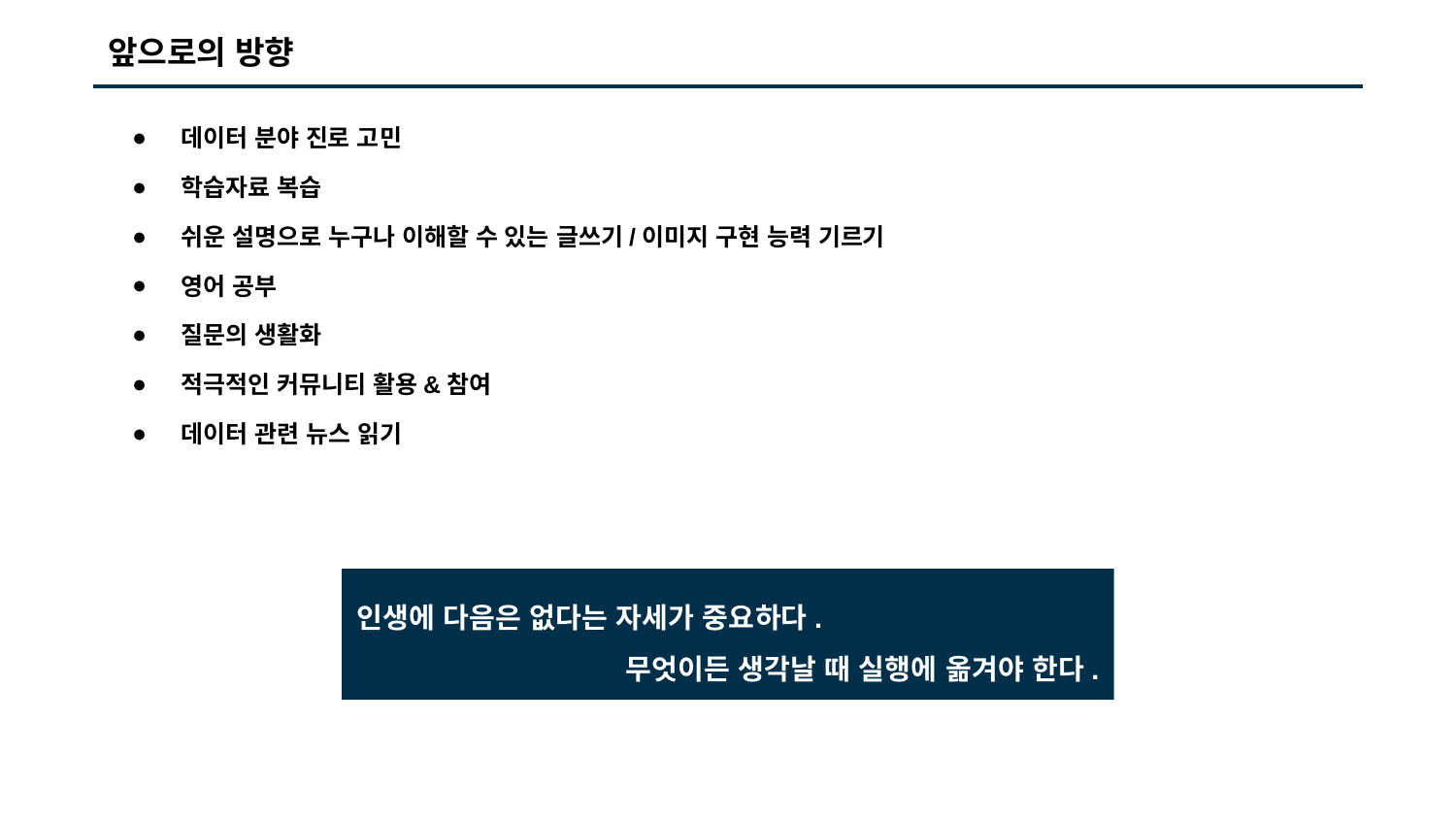

앞으로의 방향
데이터 분야 진로 고민
학습자료 복습
쉬운 설명으로 누구나 이해할 수 있는 글쓰기/이미지 구현 능력 기르기
영어 공부
질문의 생활화
적극적인 커뮤니티 활용&참여
데이터 관련 뉴스 읽기
인생에 다음은 없다는 자세가 중요하다.
무엇이든 생각날 때 실행에 옮겨야 한다.